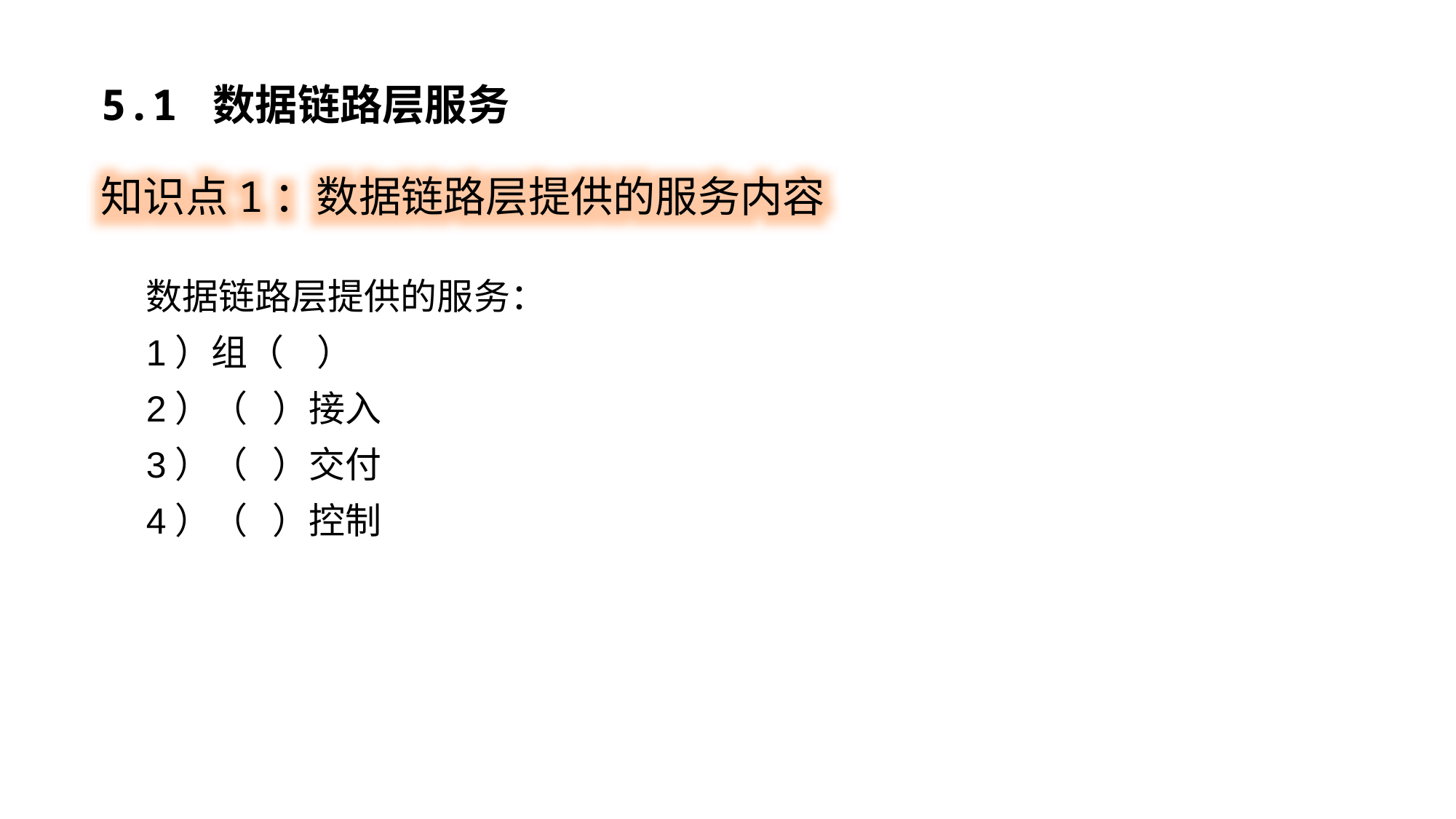

5.1 数据链路层服务
知识点1：数据链路层提供的服务内容
数据链路层提供的服务：
1）组（    ）
2）（   ）接入
3）（   ）交付
4）（   ）控制